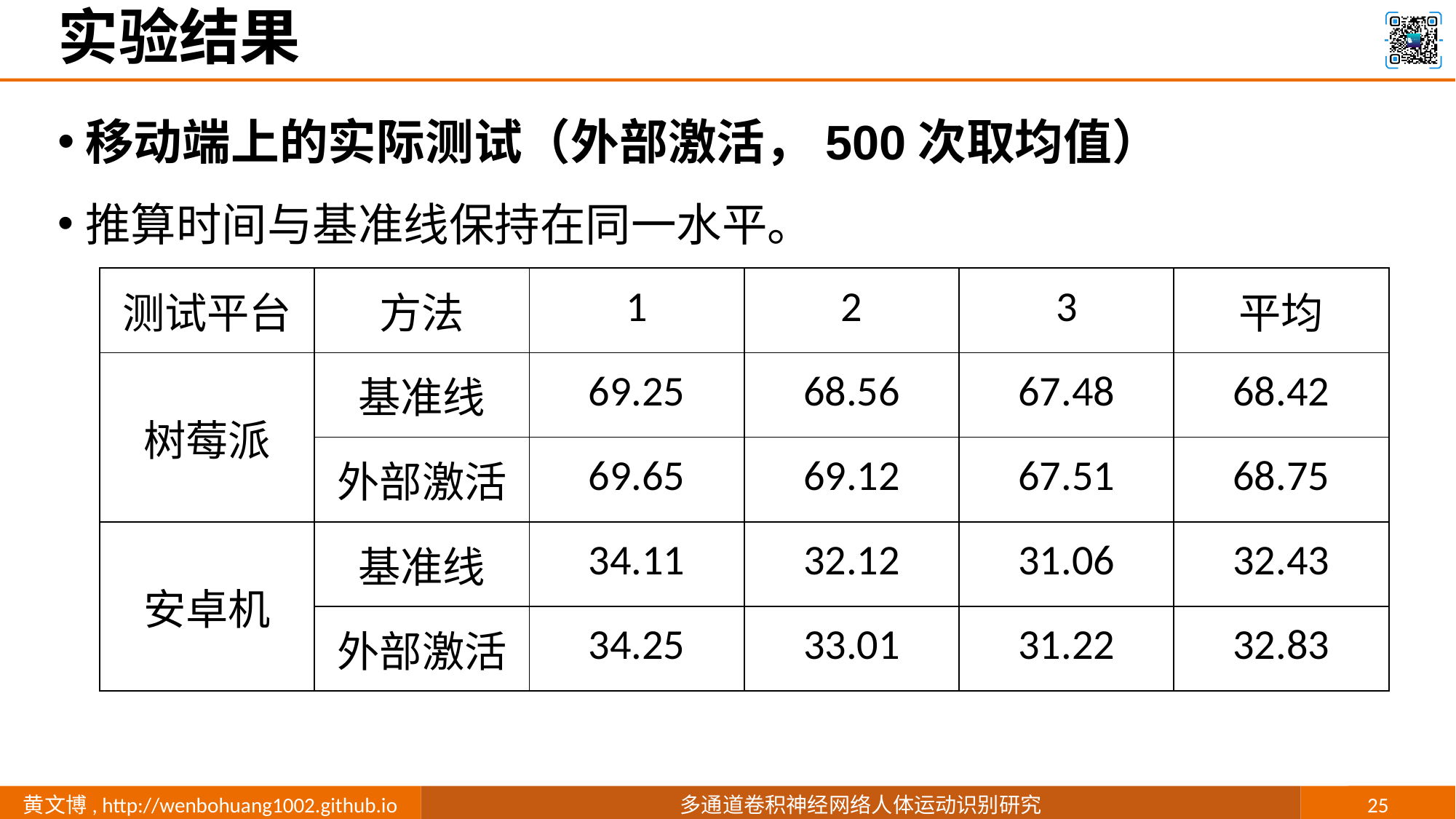

# 实验结果
移动端上的实际测试（外部激活，500次取均值）
推算时间与基准线保持在同一水平。
| 测试平台 | 方法 | 1 | 2 | 3 | 平均 |
| --- | --- | --- | --- | --- | --- |
| 树莓派 | 基准线 | 69.25 | 68.56 | 67.48 | 68.42 |
|  | 外部激活 | 69.65 | 69.12 | 67.51 | 68.75 |
| 安卓机 | 基准线 | 34.11 | 32.12 | 31.06 | 32.43 |
|  | 外部激活 | 34.25 | 33.01 | 31.22 | 32.83 |